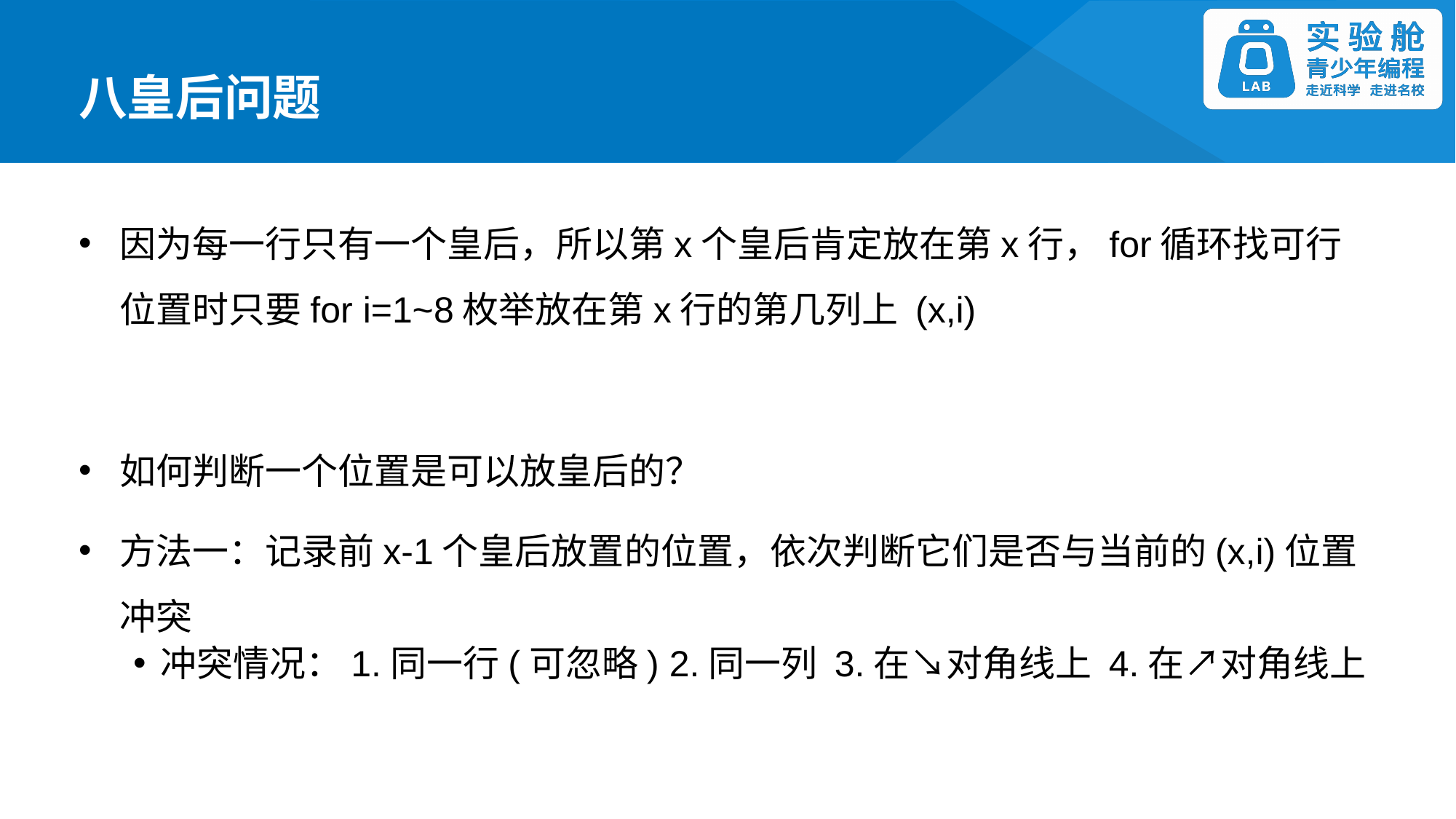

八皇后问题
因为每一行只有一个皇后，所以第x个皇后肯定放在第x行，for循环找可行位置时只要for i=1~8枚举放在第x行的第几列上 (x,i)

如何判断一个位置是可以放皇后的？
方法一：记录前x-1个皇后放置的位置，依次判断它们是否与当前的(x,i)位置冲突
冲突情况：1.同一行(可忽略) 2.同一列 3.在↘️对角线上 4.在↗️对角线上